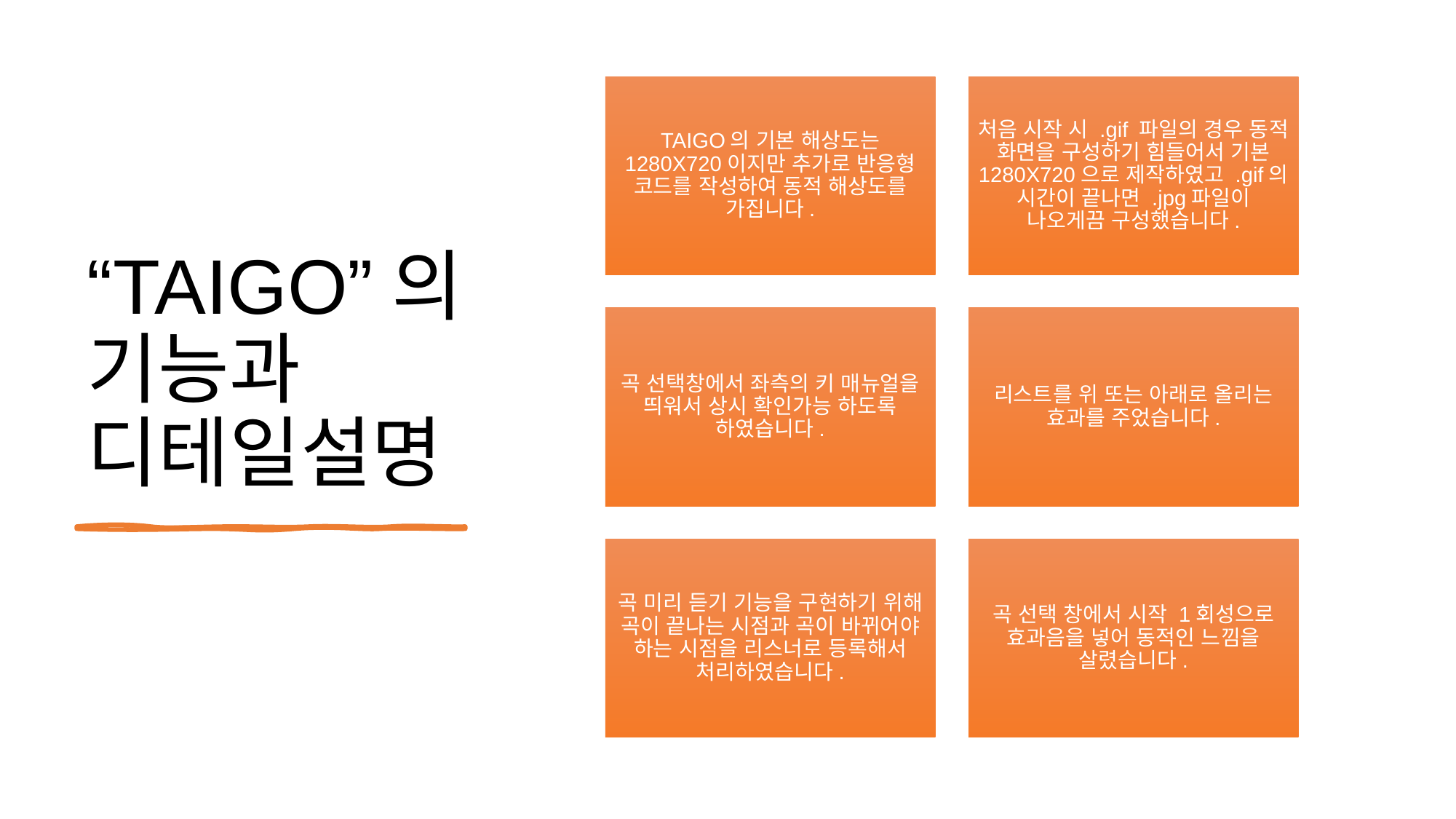

# “TAIGO”의 기능과 디테일설명
TAIGO의 기본 해상도는 1280X720이지만 추가로 반응형 코드를 작성하여 동적 해상도를 가집니다.
처음 시작 시 .gif 파일의 경우 동적 화면을 구성하기 힘들어서 기본 1280X720으로 제작하였고 .gif의 시간이 끝나면 .jpg파일이 나오게끔 구성했습니다.
곡 선택창에서 좌측의 키 매뉴얼을 띄워서 상시 확인가능 하도록 하였습니다.
리스트를 위 또는 아래로 올리는 효과를 주었습니다.
곡 미리 듣기 기능을 구현하기 위해 곡이 끝나는 시점과 곡이 바뀌어야 하는 시점을 리스너로 등록해서 처리하였습니다.
곡 선택 창에서 시작 1회성으로 효과음을 넣어 동적인 느낌을 살렸습니다.